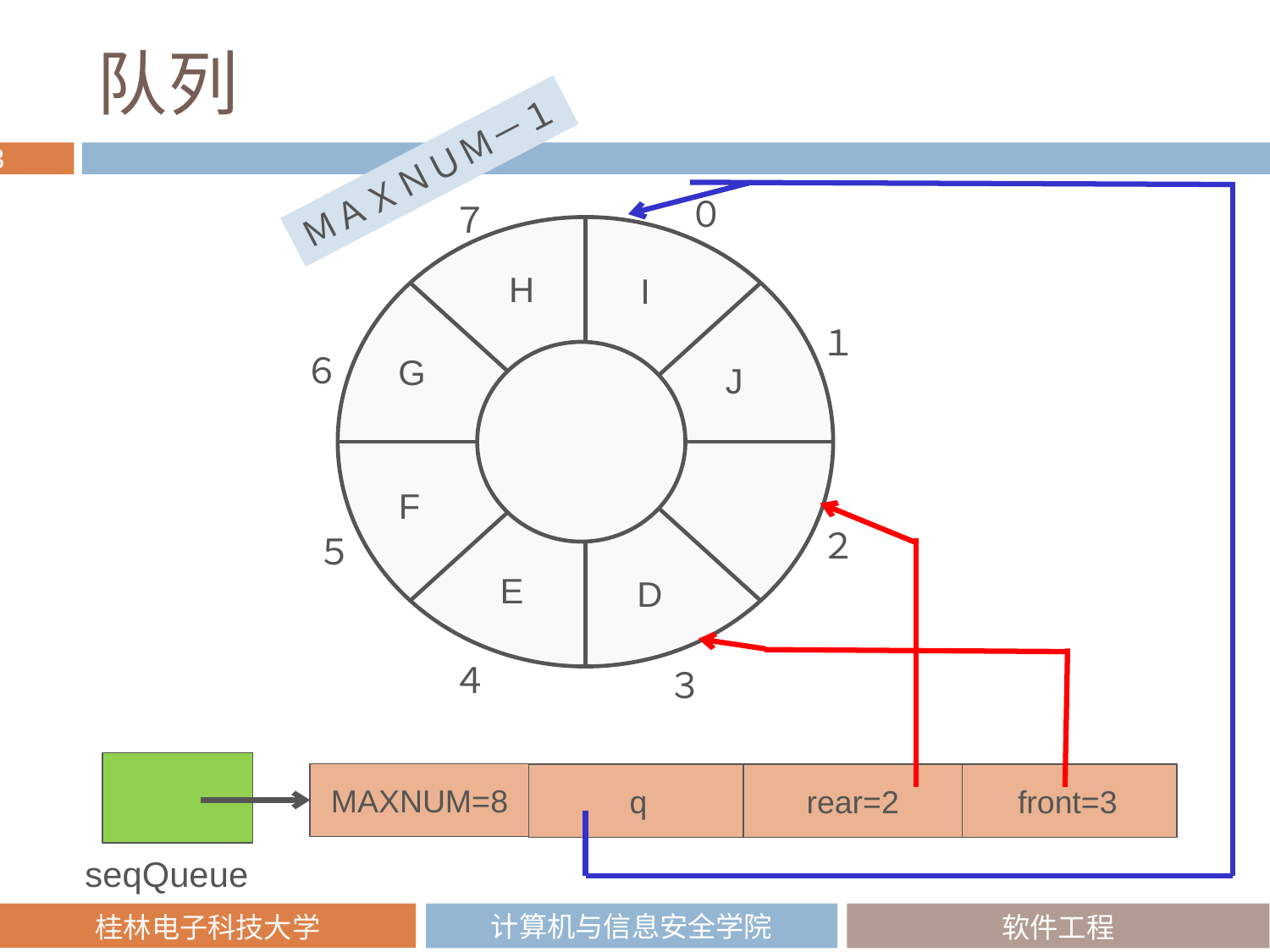

# 队列
ＭＡＸＮＵＭ－１

０
７

H
I
１
６

G
J
F
２
５
E
D
４
３

MAXNUM=8
rear=2
q
front=3
seqQueue